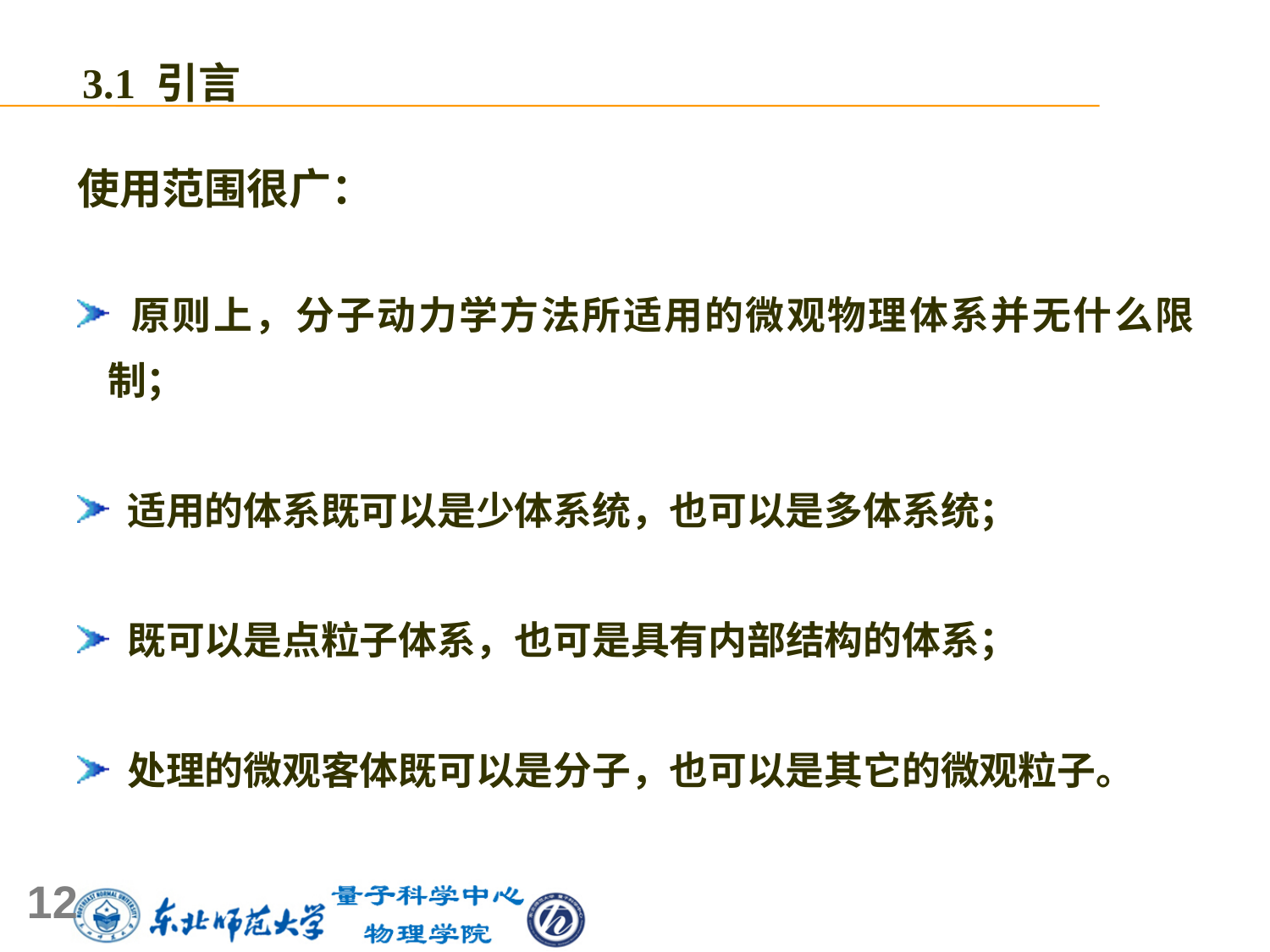

3.1 引言

使用范围很广：

 原则上，分子动力学方法所适用的微观物理体系并无什么限制；

 适用的体系既可以是少体系统，也可以是多体系统；

 既可以是点粒子体系，也可是具有内部结构的体系；

 处理的微观客体既可以是分子，也可以是其它的微观粒子。
12